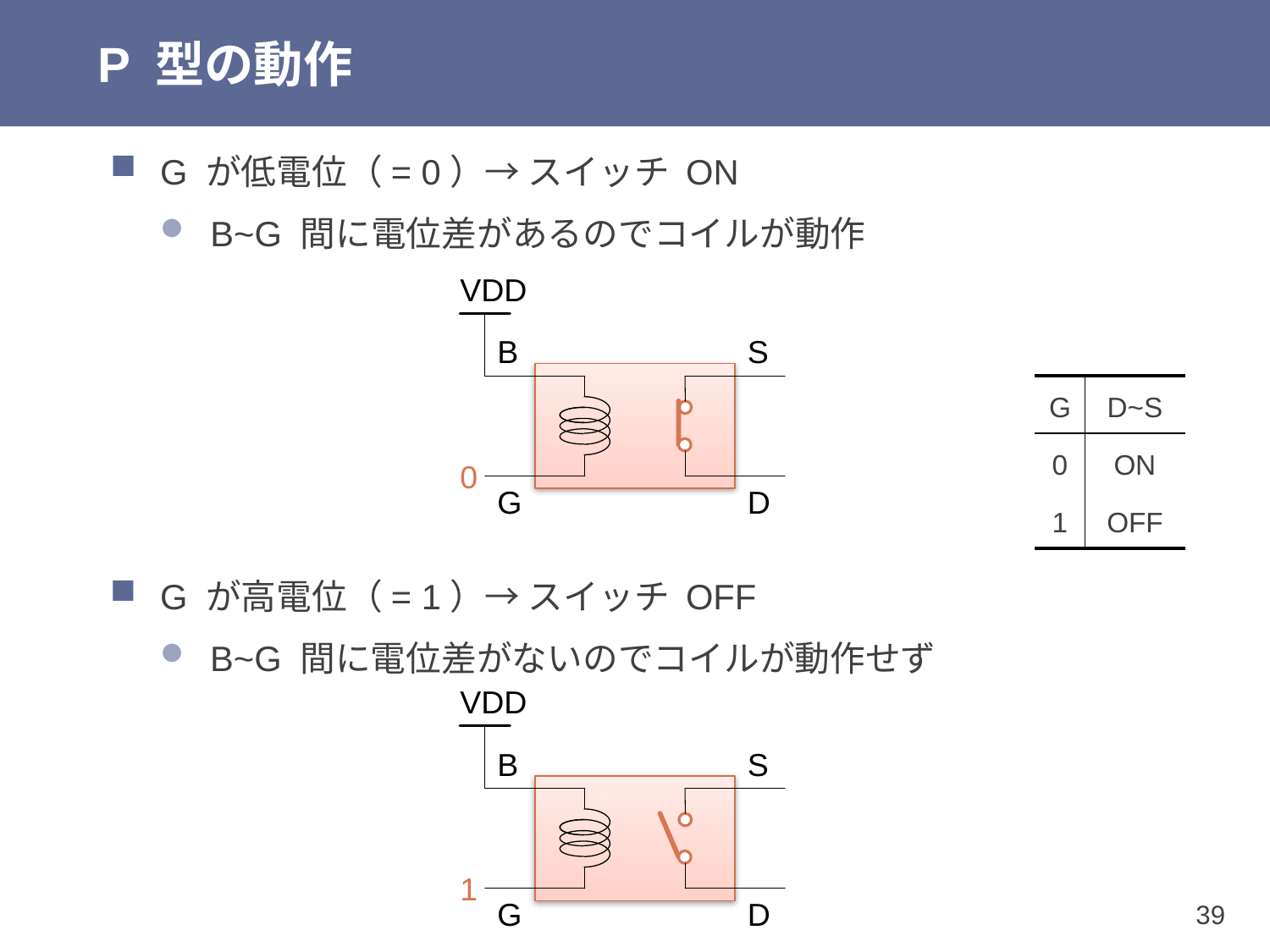

# P 型の動作
G が低電位（= 0）→ スイッチ ON
B~G 間に電位差があるのでコイルが動作
VDD
B
S

G
D
| G | D~S |
| --- | --- |
| 0 | ON |
| 1 | OFF |
0
G が高電位（= 1）→ スイッチ OFF
B~G 間に電位差がないのでコイルが動作せず
VDD
B
S

G
D

1